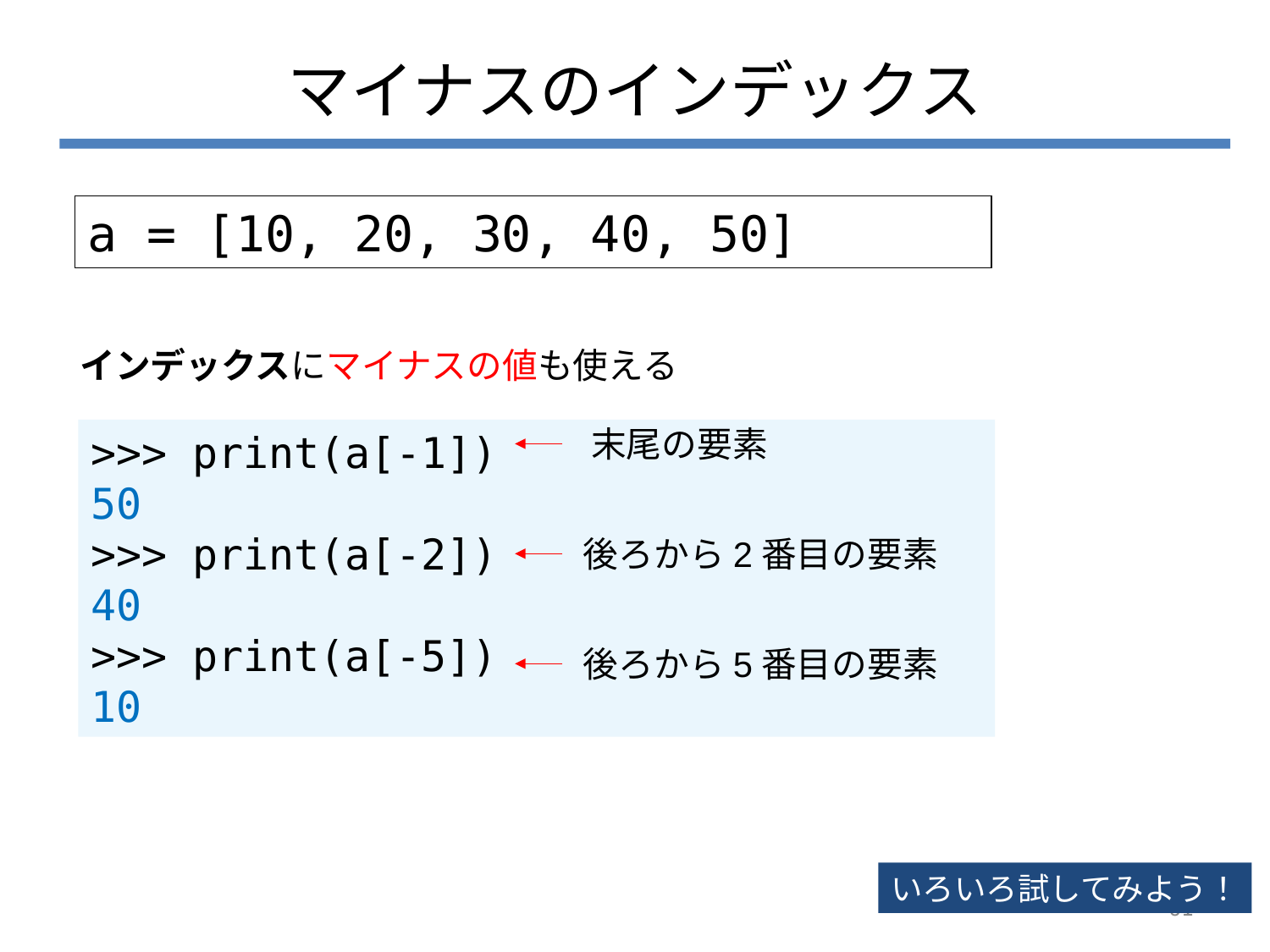

# マイナスのインデックス
a = [10, 20, 30, 40, 50]
インデックスにマイナスの値も使える
末尾の要素
>>> print(a[-1])
50
>>> print(a[-2])
40
>>> print(a[-5])
10
後ろから2番目の要素
後ろから5番目の要素
いろいろ試してみよう！
61